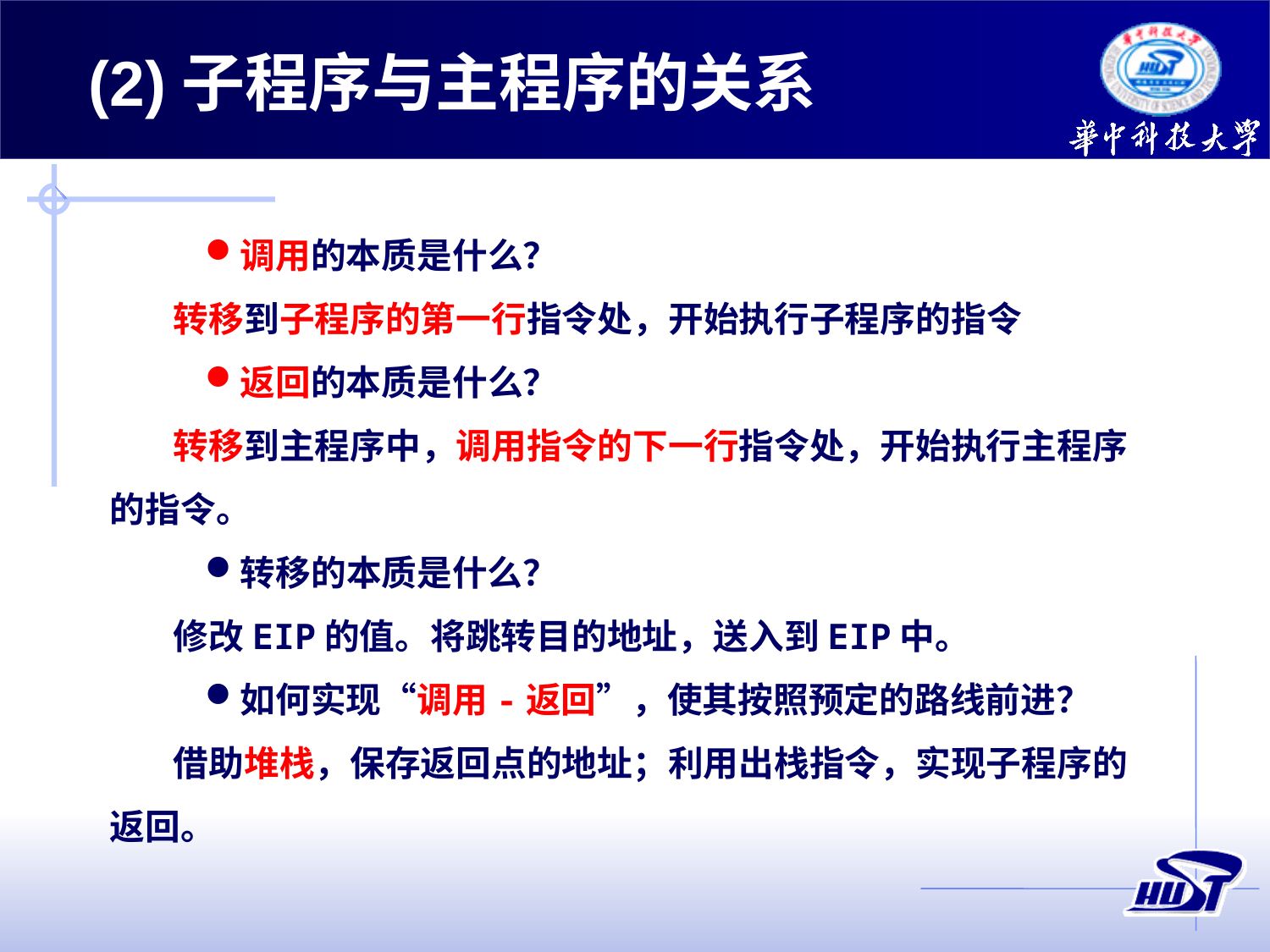

(2)子程序与主程序的关系
调用的本质是什么？
转移到子程序的第一行指令处，开始执行子程序的指令
返回的本质是什么？
转移到主程序中，调用指令的下一行指令处，开始执行主程序的指令。
转移的本质是什么？
修改EIP的值。将跳转目的地址，送入到EIP中。
如何实现“调用-返回”，使其按照预定的路线前进？
借助堆栈，保存返回点的地址；利用出栈指令，实现子程序的返回。